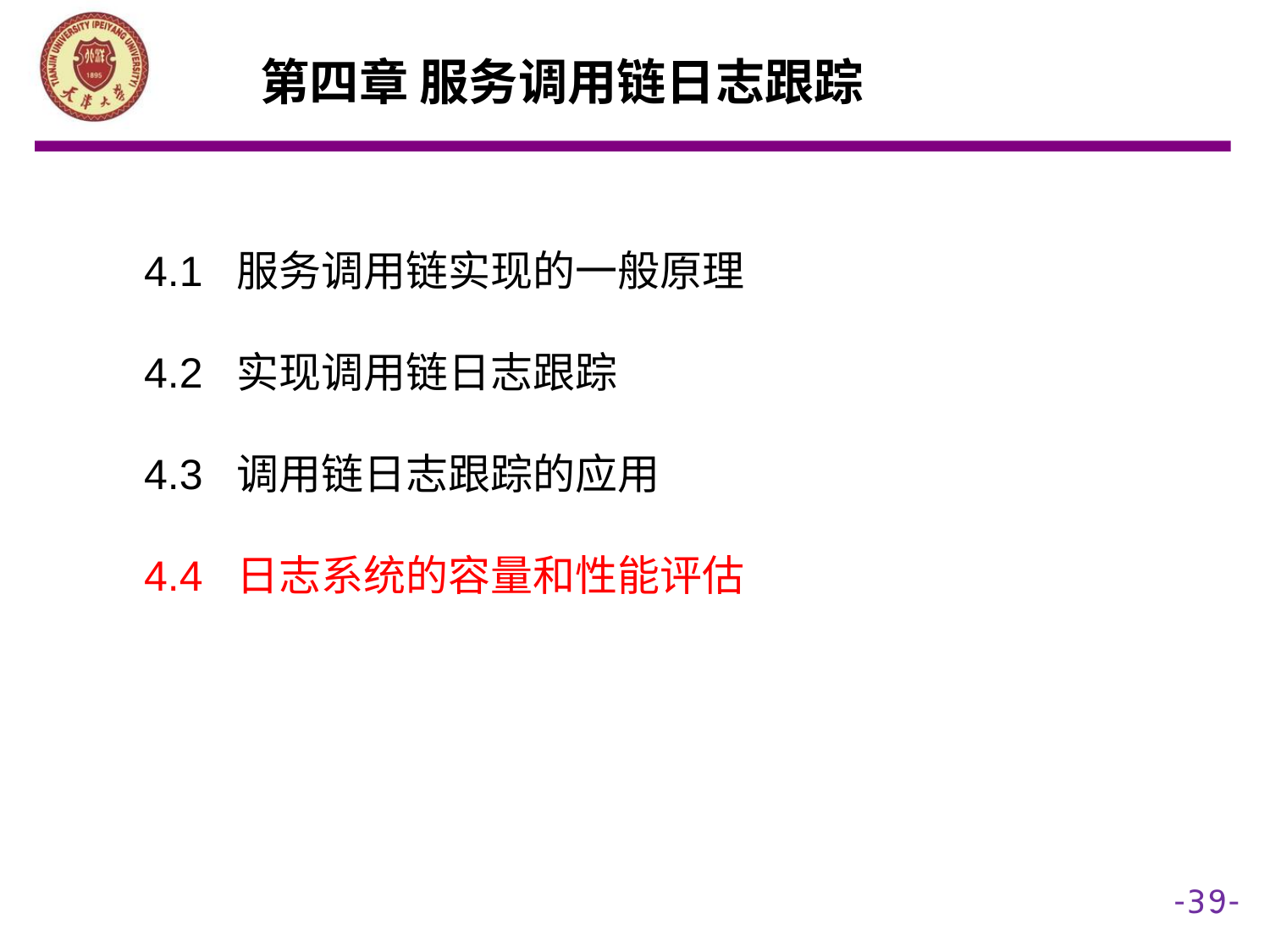

第四章 服务调用链日志跟踪

4.1  服务调用链实现的一般原理
4.2  实现调用链日志跟踪
4.3  调用链日志跟踪的应用
4.4  日志系统的容量和性能评估